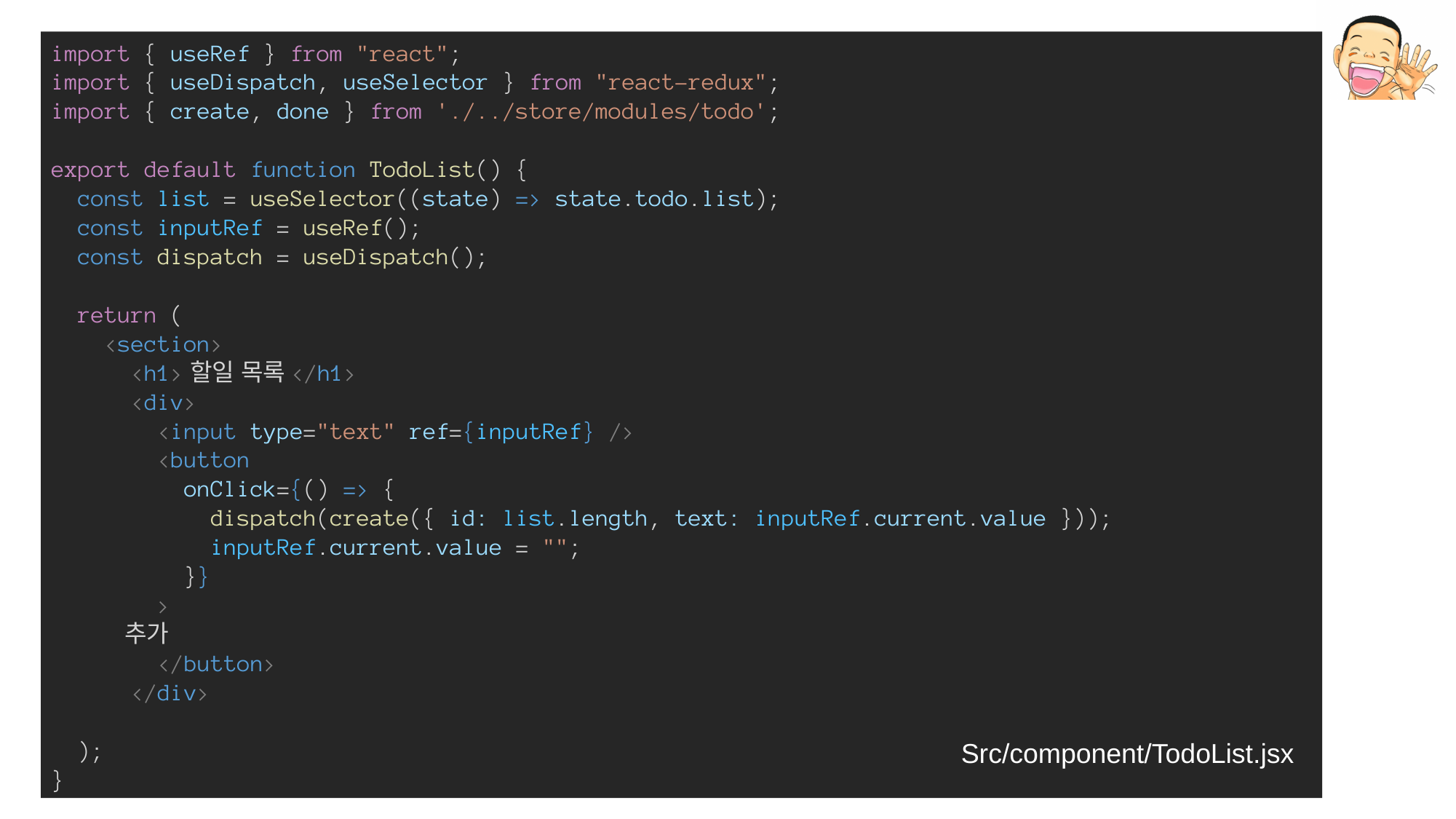

import { useRef } from "react";
import { useDispatch, useSelector } from "react-redux";
import { create, done } from './../store/modules/todo';
export default function TodoList() {
  const list = useSelector((state) => state.todo.list);
  const inputRef = useRef();
  const dispatch = useDispatch();
  return (
    <section>
      <h1>할일 목록</h1>
      <div>
        <input type="text" ref={inputRef} />
        <button
          onClick={() => {
            dispatch(create({ id: list.length, text: inputRef.current.value }));
            inputRef.current.value = "";
          }}
        >
          추가
        </button>
      </div>
  );
}
Src/component/TodoList.jsx